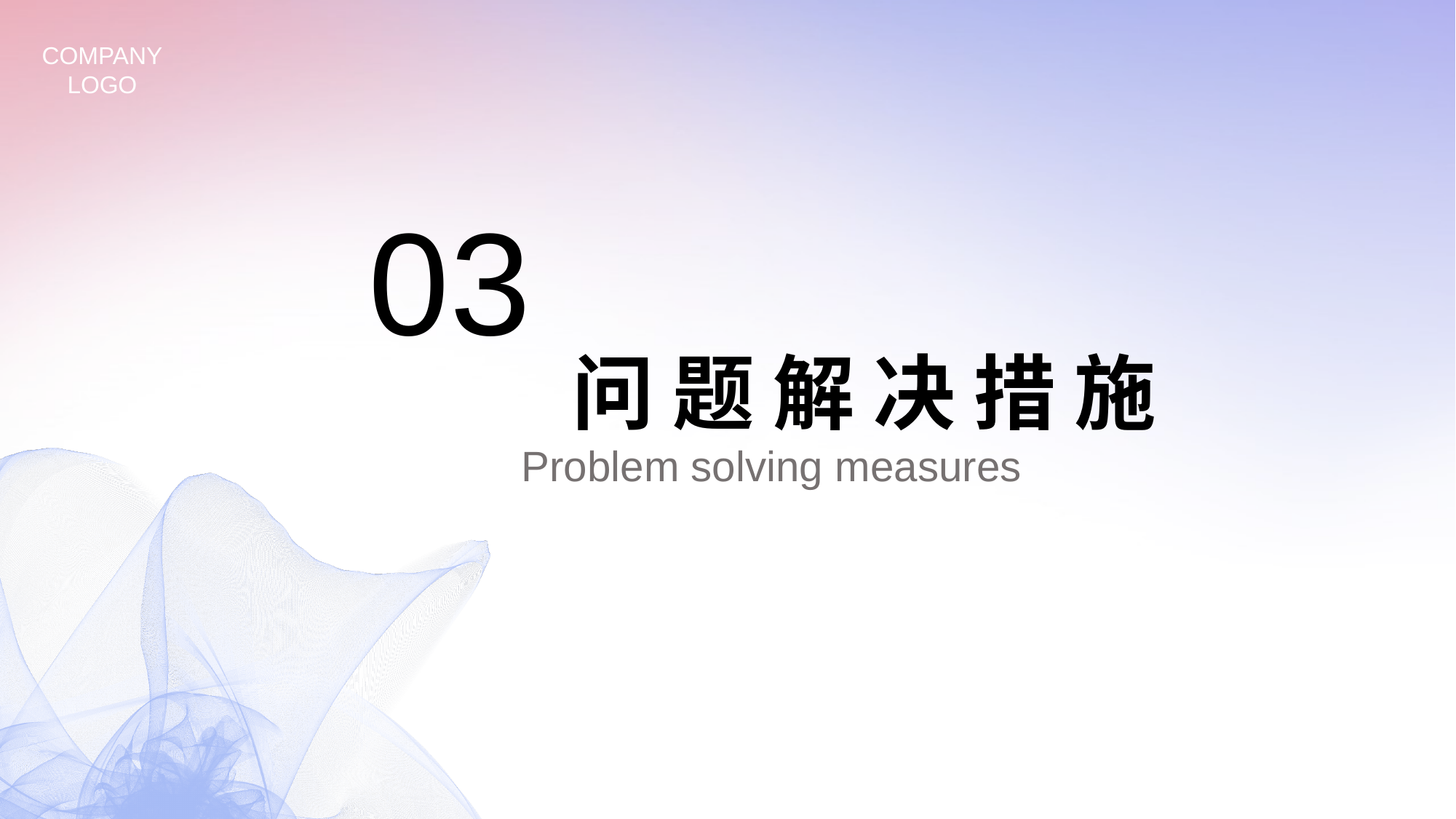

03
问 题 解 决 措 施
Problem solving measures